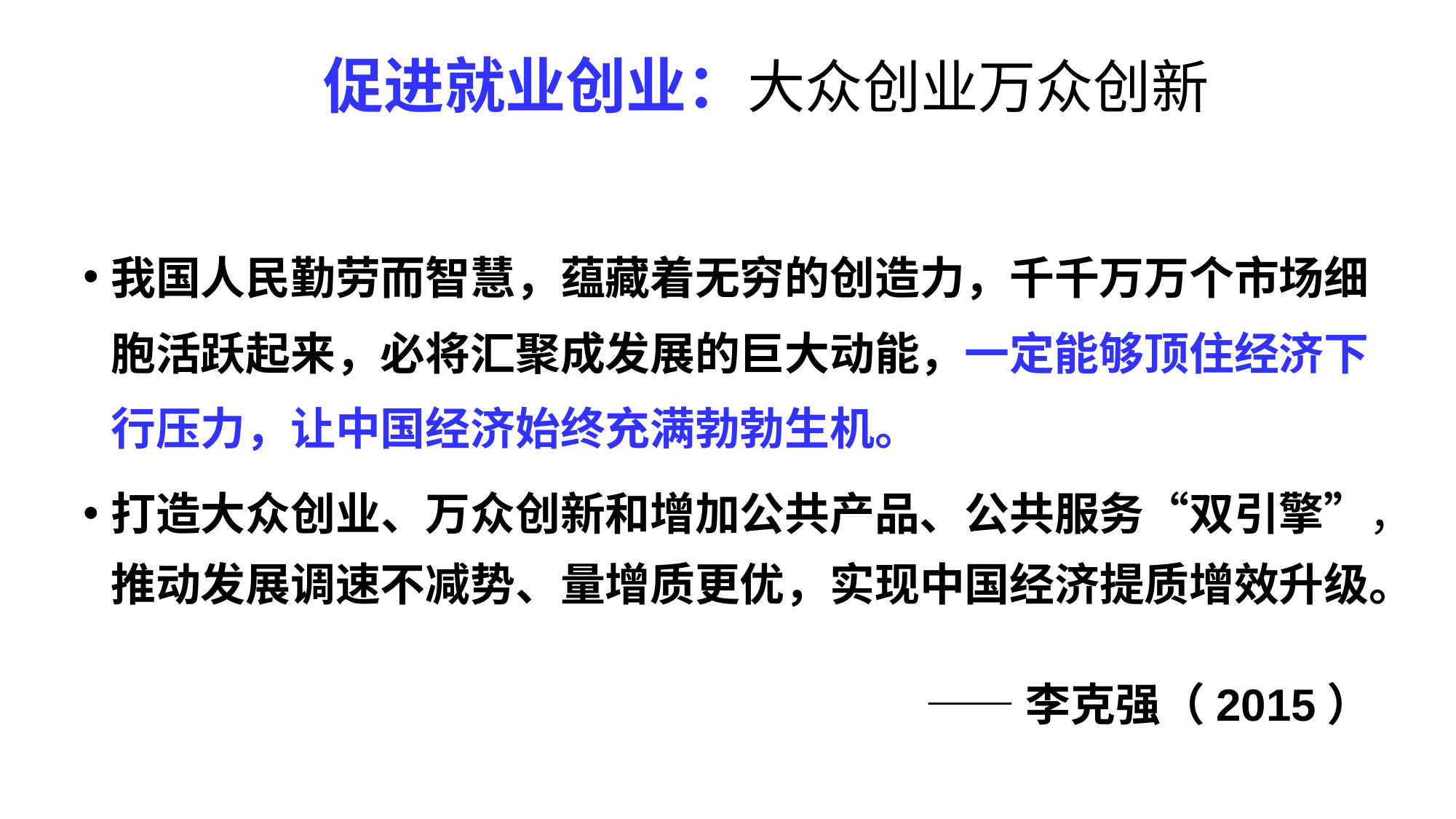

促进就业创业：大众创业万众创新

我国人民勤劳而智慧，蕴藏着无穷的创造力，千千万万个市场细胞活跃起来，必将汇聚成发展的巨大动能，一定能够顶住经济下行压力，让中国经济始终充满勃勃生机。
打造大众创业、万众创新和增加公共产品、公共服务“双引擎”，推动发展调速不减势、量增质更优，实现中国经济提质增效升级。

——李克强（2015）